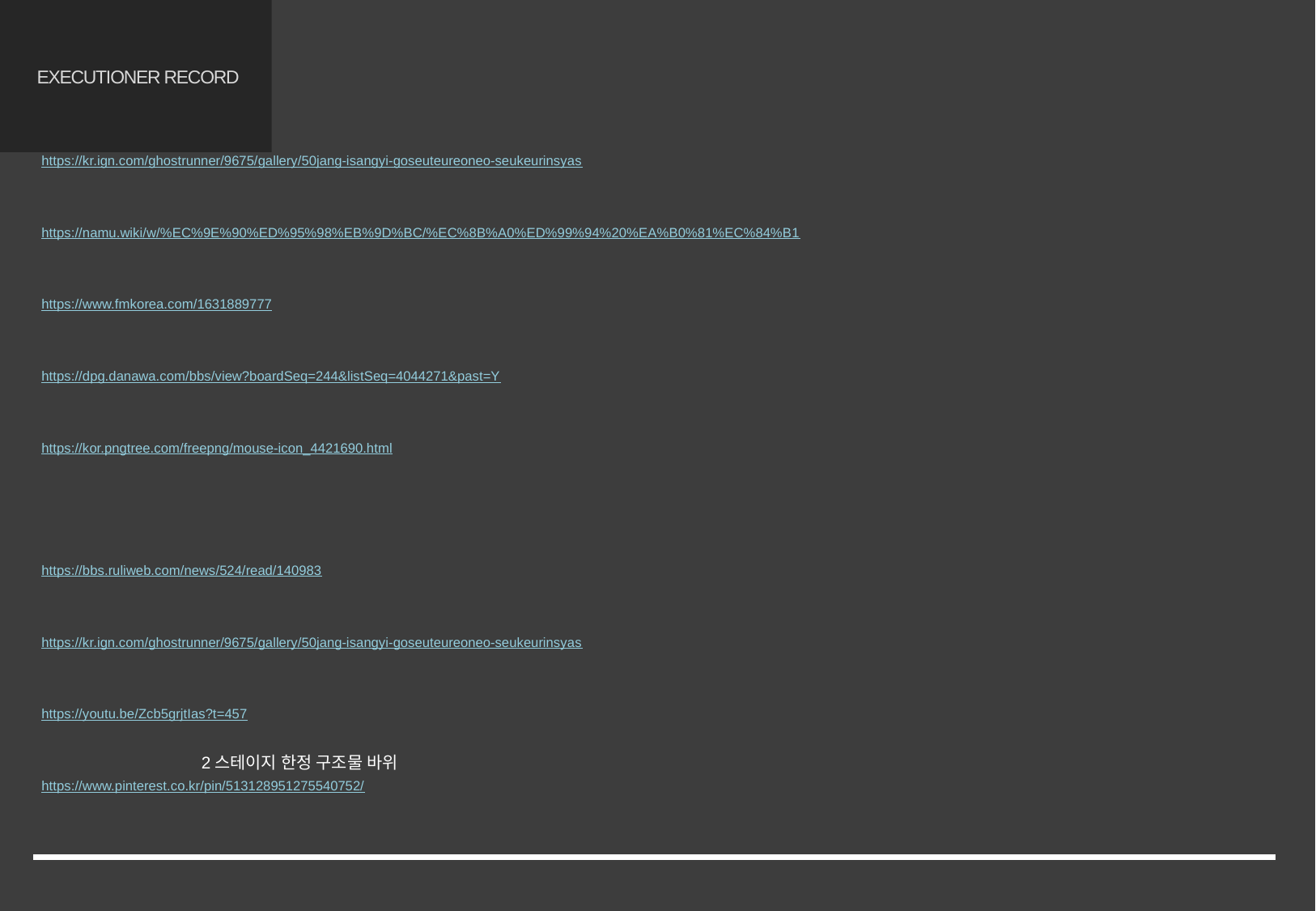

참고 문헌
# EXECUTIONER RECORD
페이지 5 : 그림 1_고스트러너 게임_ign
https://kr.ign.com/ghostrunner/9675/gallery/50jang-isangyi-goseuteureoneo-seukeurinsyas

페이지 10 : 그림 2_캐릭터 예시_나무위키
https://namu.wiki/w/%EC%9E%90%ED%95%98%EB%9D%BC/%EC%8B%A0%ED%99%94%20%EA%B0%81%EC%84%B1

페이지 11 :  그림 3_체력 UI 예시_에펨코리아
https://www.fmkorea.com/1631889777

페이지 14 : 그림 4_사용하는 키보드 키_다나와
https://dpg.danawa.com/bbs/view?boardSeq=244&listSeq=4044271&past=Y

페이지 14, 15 : 그림 5_사용하는 마우스 부분_pngtree
https://kor.pngtree.com/freepng/mouse-icon_4421690.html

페이지 18 : 그림 6_메이플 5차스킬 슬롯_자체 제작

페이지 18 : 그림 7_게임 UI 예시_그림 2와 그림 5를 붙여 자체제작
https://bbs.ruliweb.com/news/524/read/140983

페이지 20 : 그림 8_와이어 이동 예시_ign
https://kr.ign.com/ghostrunner/9675/gallery/50jang-isangyi-goseuteureoneo-seukeurinsyas

페이지 21 : 그림 9_레일 이동 예시_유튜브 스크린 샷
https://youtu.be/Zcb5grjtIas?t=457

페이지 22 : 그림 10_2스테이지 한정 구조물 바위 예시_pinterst
https://www.pinterest.co.kr/pin/513128951275540752/
64/68